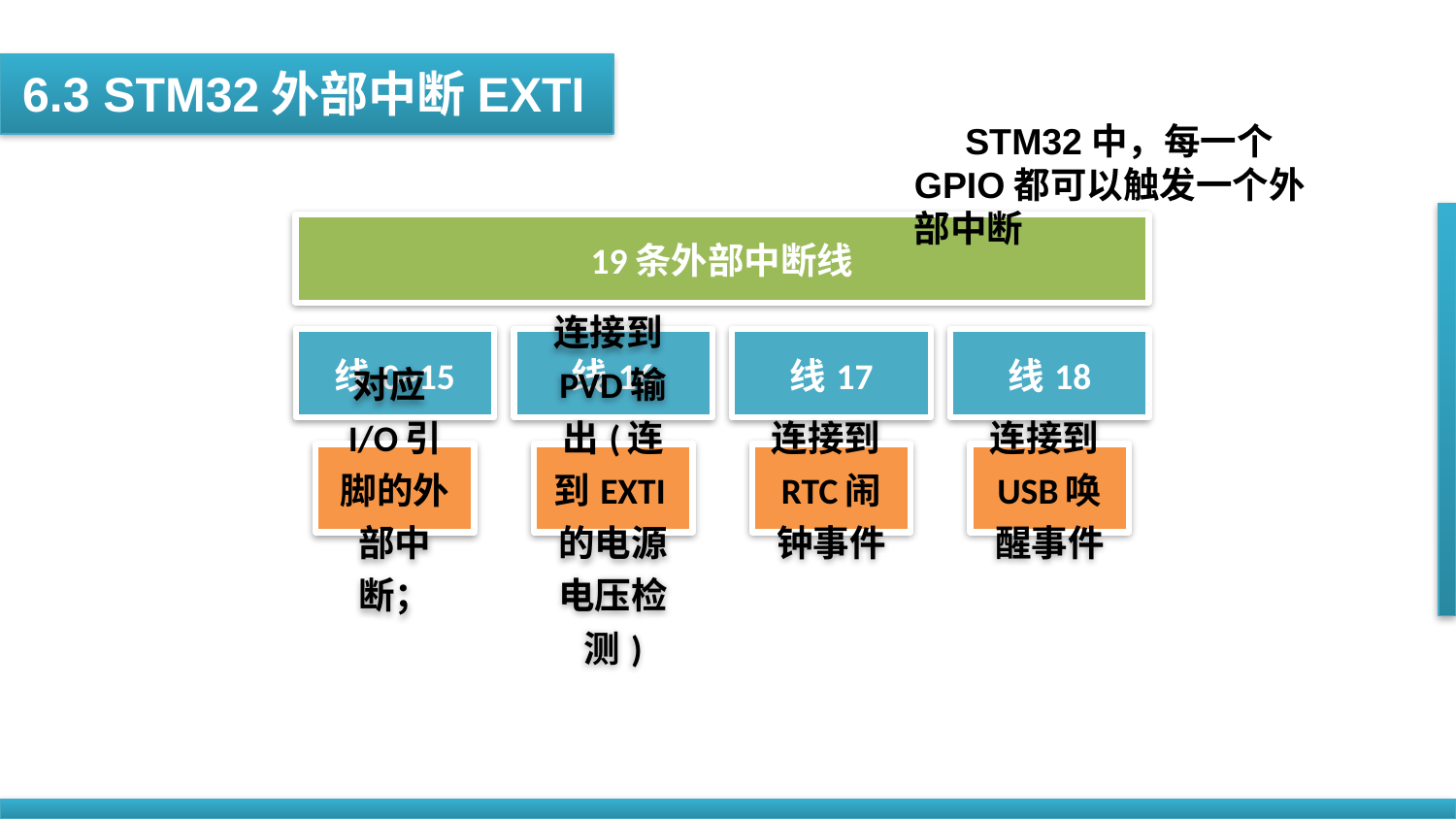

6.3 STM32外部中断EXTI
     STM32中，每一个GPIO都可以触发一个外部中断
19条外部中断线
线16
线17
连接到RTC闹钟事件
线18
连接到USB唤醒事件